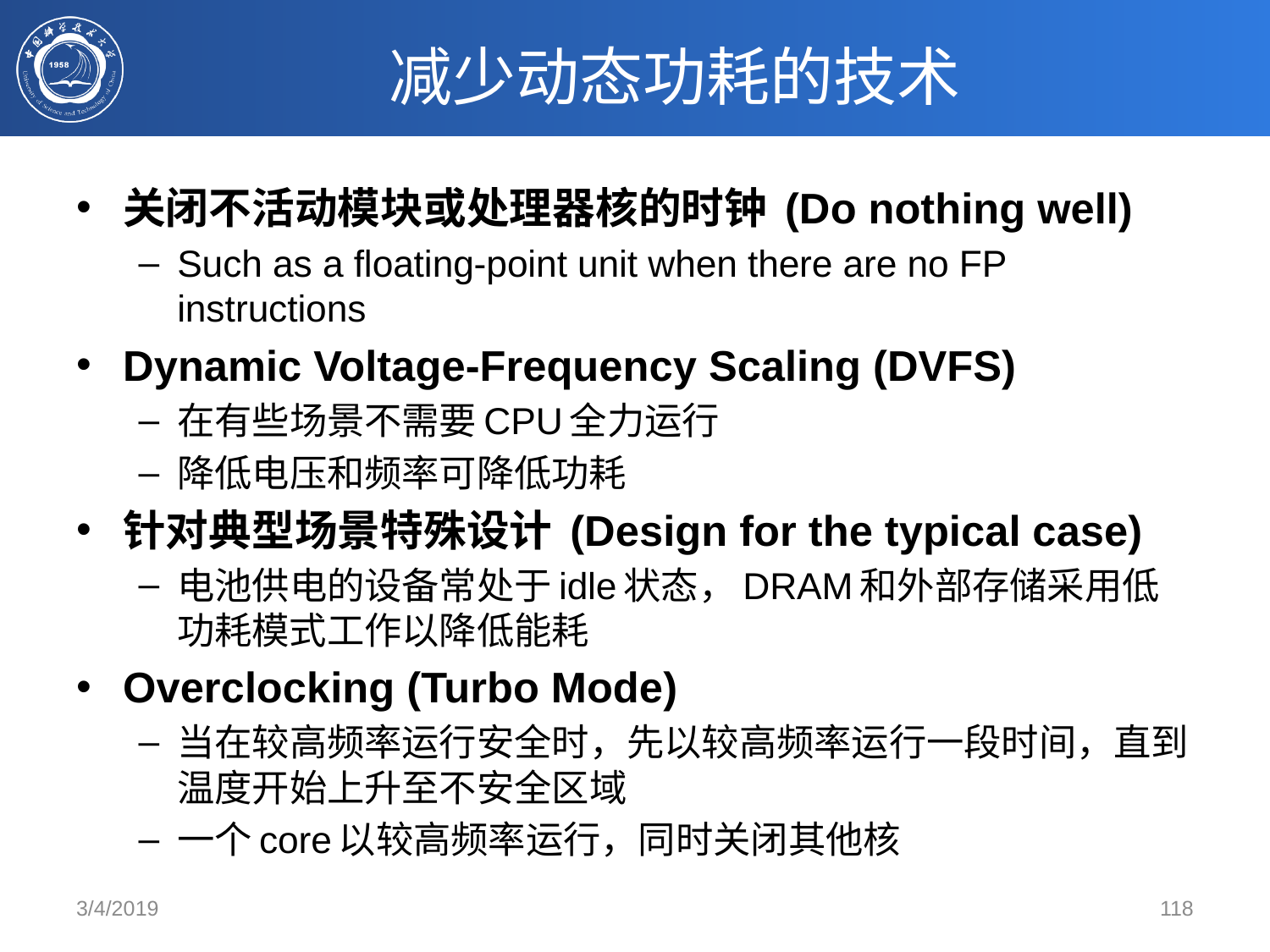

# 减少动态功耗的技术
关闭不活动模块或处理器核的时钟 (Do nothing well)
Such as a floating-point unit when there are no FP instructions
Dynamic Voltage-Frequency Scaling (DVFS)
在有些场景不需要CPU全力运行
降低电压和频率可降低功耗
针对典型场景特殊设计 (Design for the typical case)
电池供电的设备常处于idle状态，DRAM和外部存储采用低功耗模式工作以降低能耗
Overclocking (Turbo Mode)
当在较高频率运行安全时，先以较高频率运行一段时间，直到温度开始上升至不安全区域
一个core以较高频率运行，同时关闭其他核
3/4/2019
118